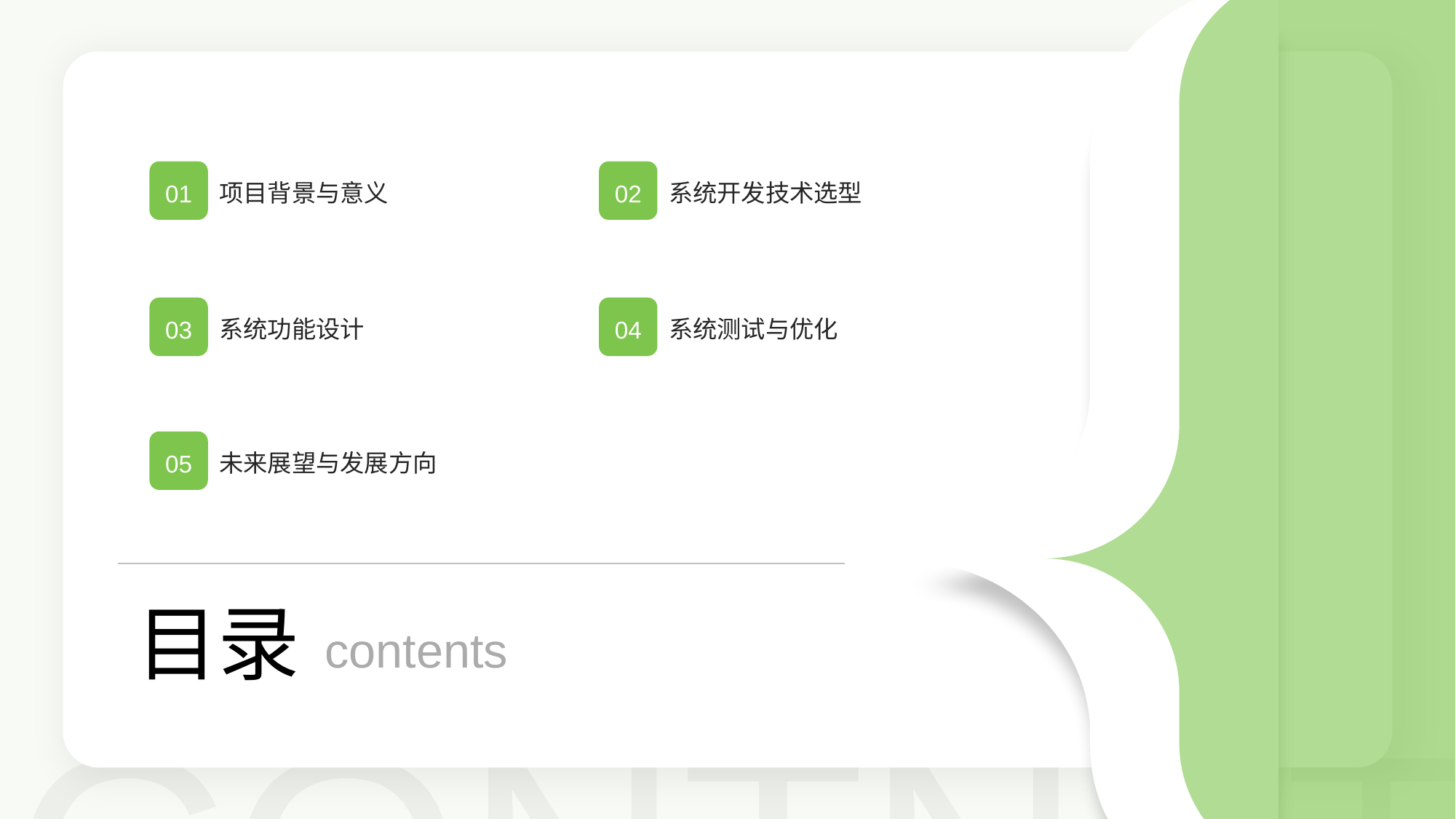

01
02
项目背景与意义
系统开发技术选型

03
04
系统功能设计
系统测试与优化

05
未来展望与发展方向
目录
contents
CONTNETS